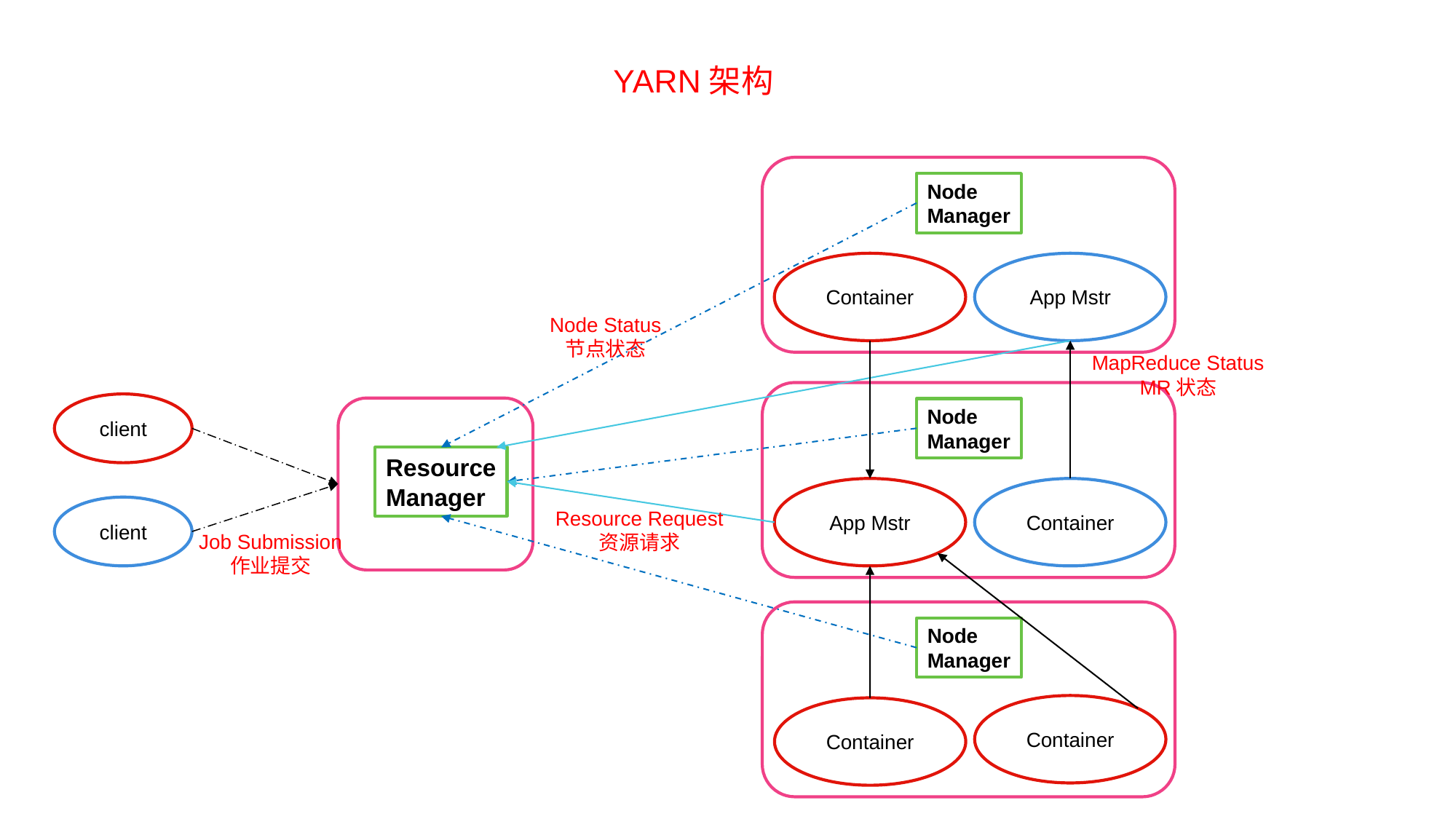

YARN架构

Node
Manager
Container
App Mstr
Node Status
节点状态
MapReduce Status
MR状态

client

Node
Manager
Resource
Manager
App Mstr
Container
client
Resource Request
资源请求
Job Submission
作业提交

Node
Manager
Container
Container